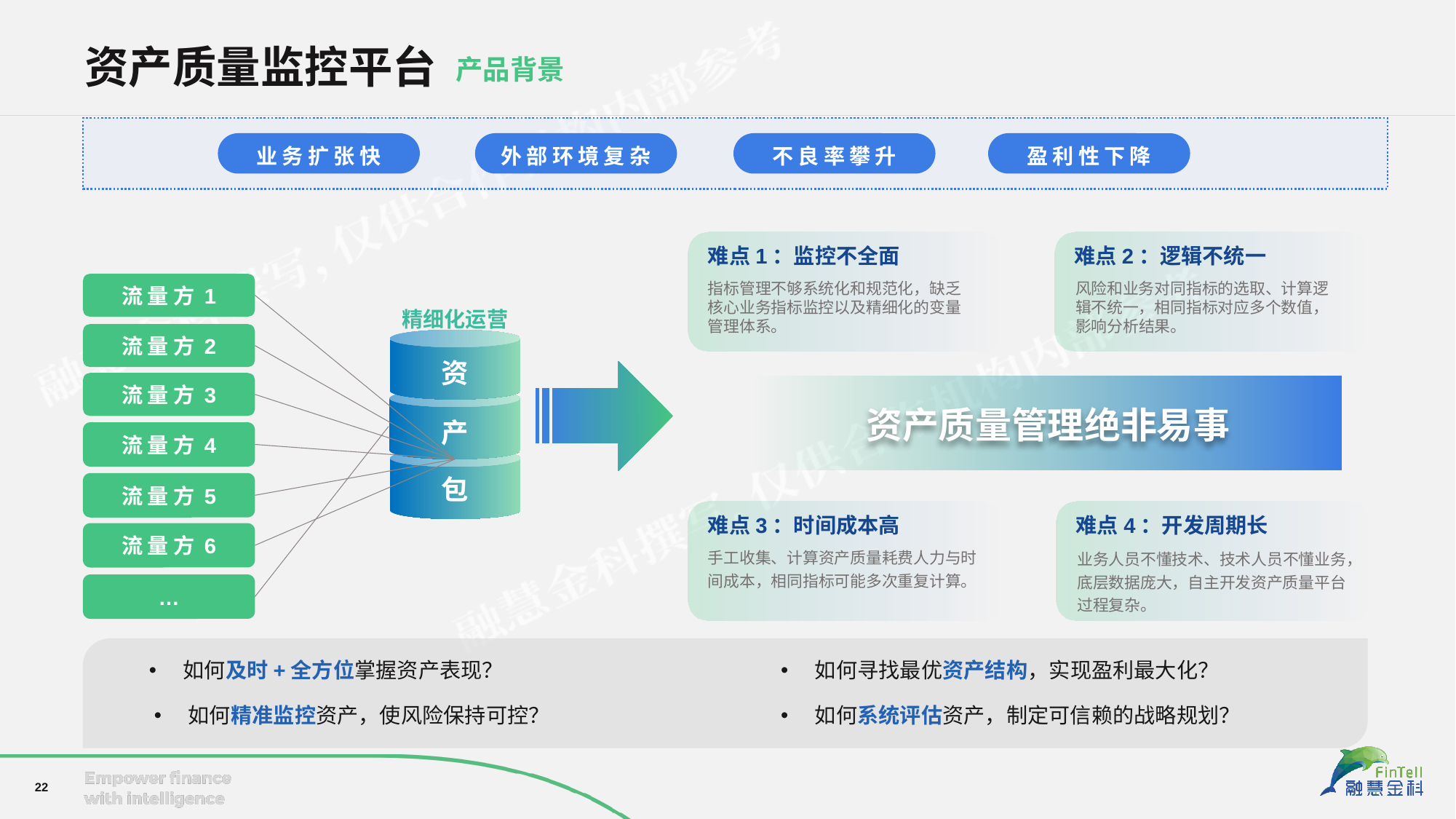

资产质量监控平台
产品背景

业务扩张快
外部环境复杂
不良率攀升
盈利性下降

难点1：监控不全面
难点2：逻辑不统一
指标管理不够系统化和规范化，缺乏核心业务指标监控以及精细化的变量管理体系。
风险和业务对同指标的选取、计算逻辑不统一，相同指标对应多个数值，影响分析结果。
流量方1
精细化运营
流量方2

流量方3
流量方4
流量方5
流量方6
资

资产质量管理绝非易事
产
包

难点3：时间成本高
难点4：开发周期长
手工收集、计算资产质量耗费人力与时间成本，相同指标可能多次重复计算。
业务人员不懂技术、技术人员不懂业务，底层数据庞大，自主开发资产质量平台过程复杂。
…

如何及时+全方位掌握资产表现？
如何寻找最优资产结构，实现盈利最大化？
如何精准监控资产，使风险保持可控？
如何系统评估资产，制定可信赖的战略规划？